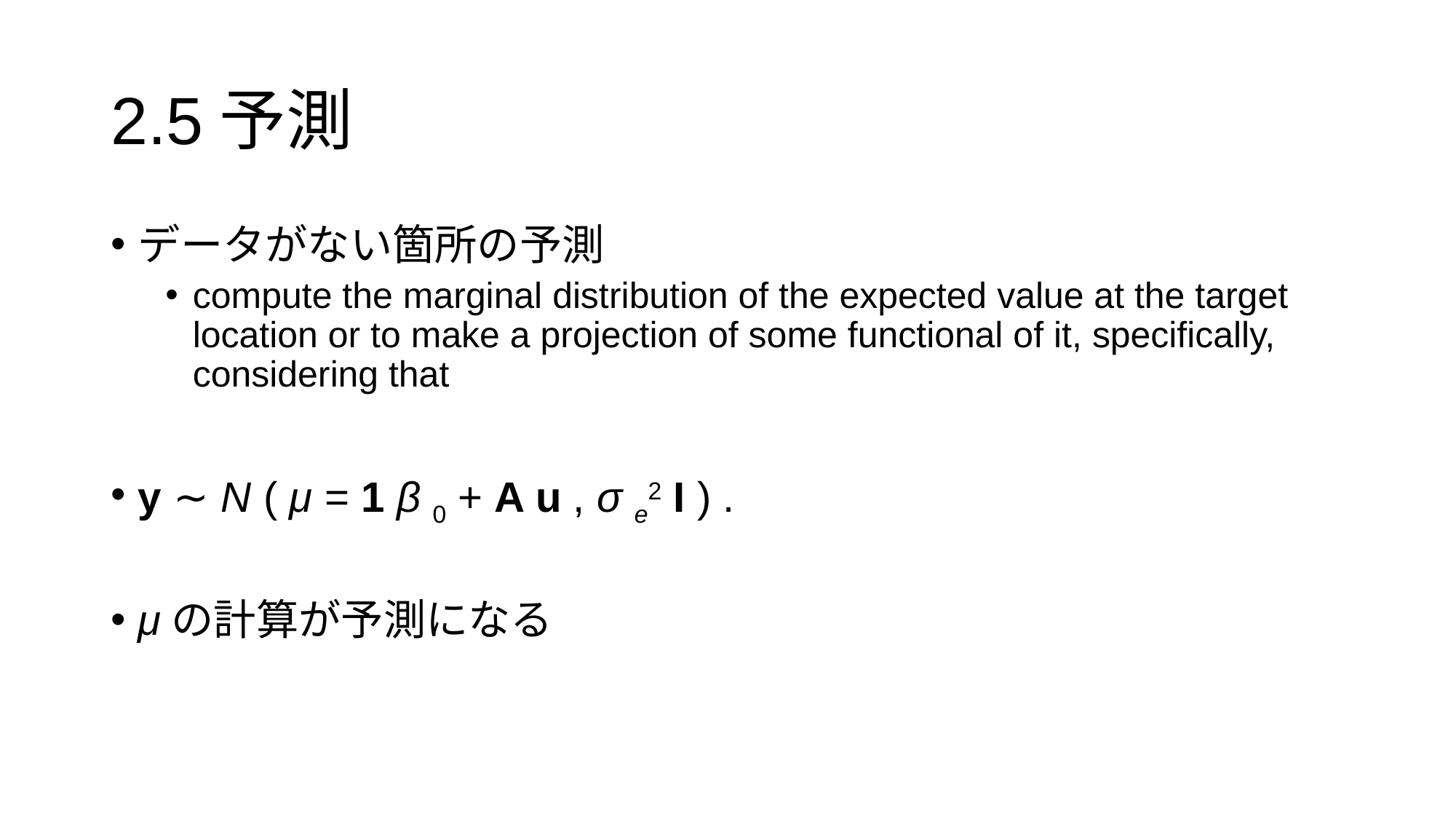

# 2.5予測
データがない箇所の予測
compute the marginal distribution of the expected value at the target location or to make a projection of some functional of it, specifically, considering that

y ∼ N ( μ = 1 β 0 + A u , σ e2 I ) .

μの計算が予測になる